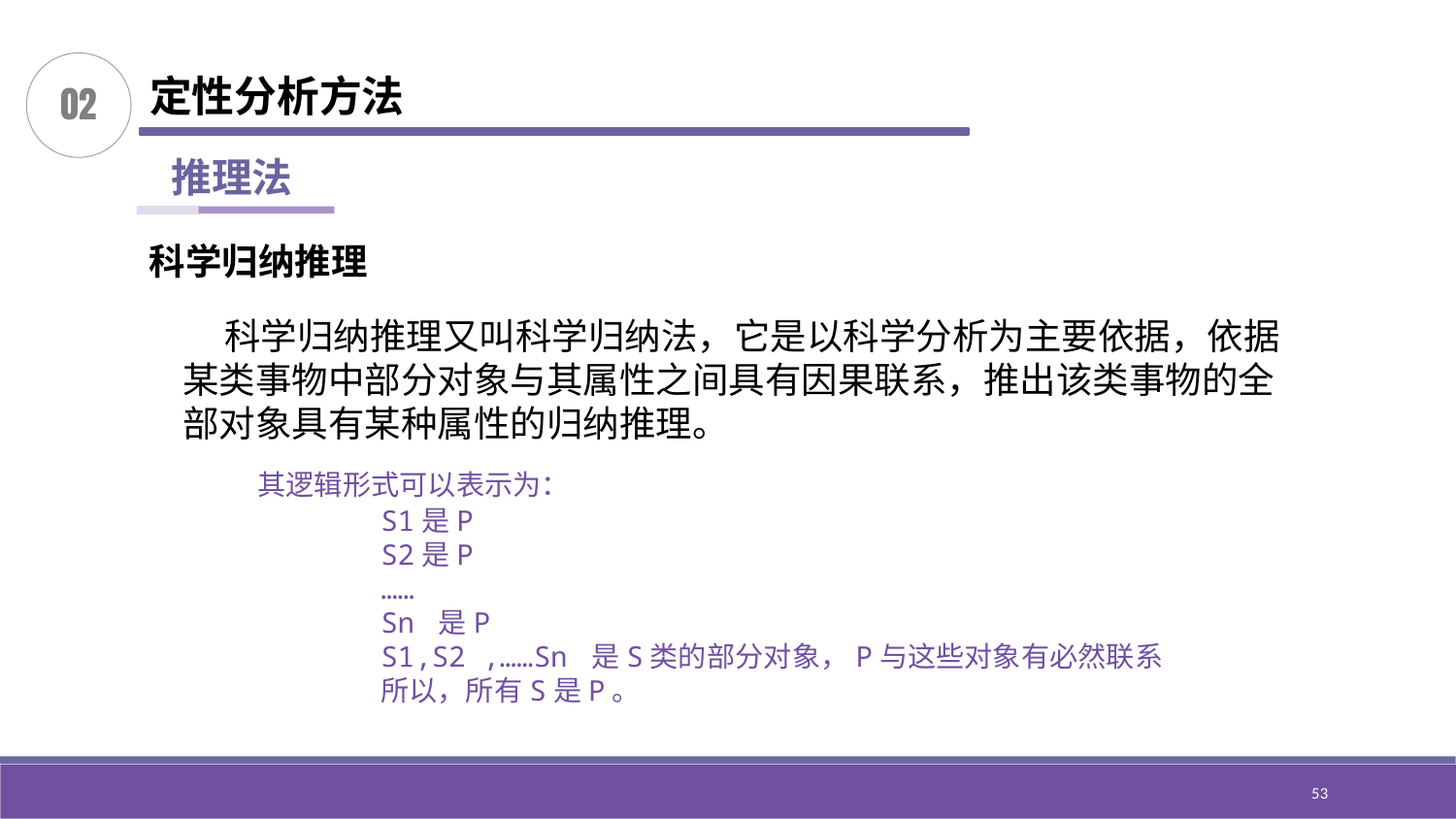

02
定性分析方法

推理法

科学归纳推理
    科学归纳推理又叫科学归纳法，它是以科学分析为主要依据，依据某类事物中部分对象与其属性之间具有因果联系，推出该类事物的全部对象具有某种属性的归纳推理。
 其逻辑形式可以表示为：
S1是P
S2是P
……
Sn 是P
S1,S2 ,……Sn 是S类的部分对象，P与这些对象有必然联系
所以，所有S是P。
53